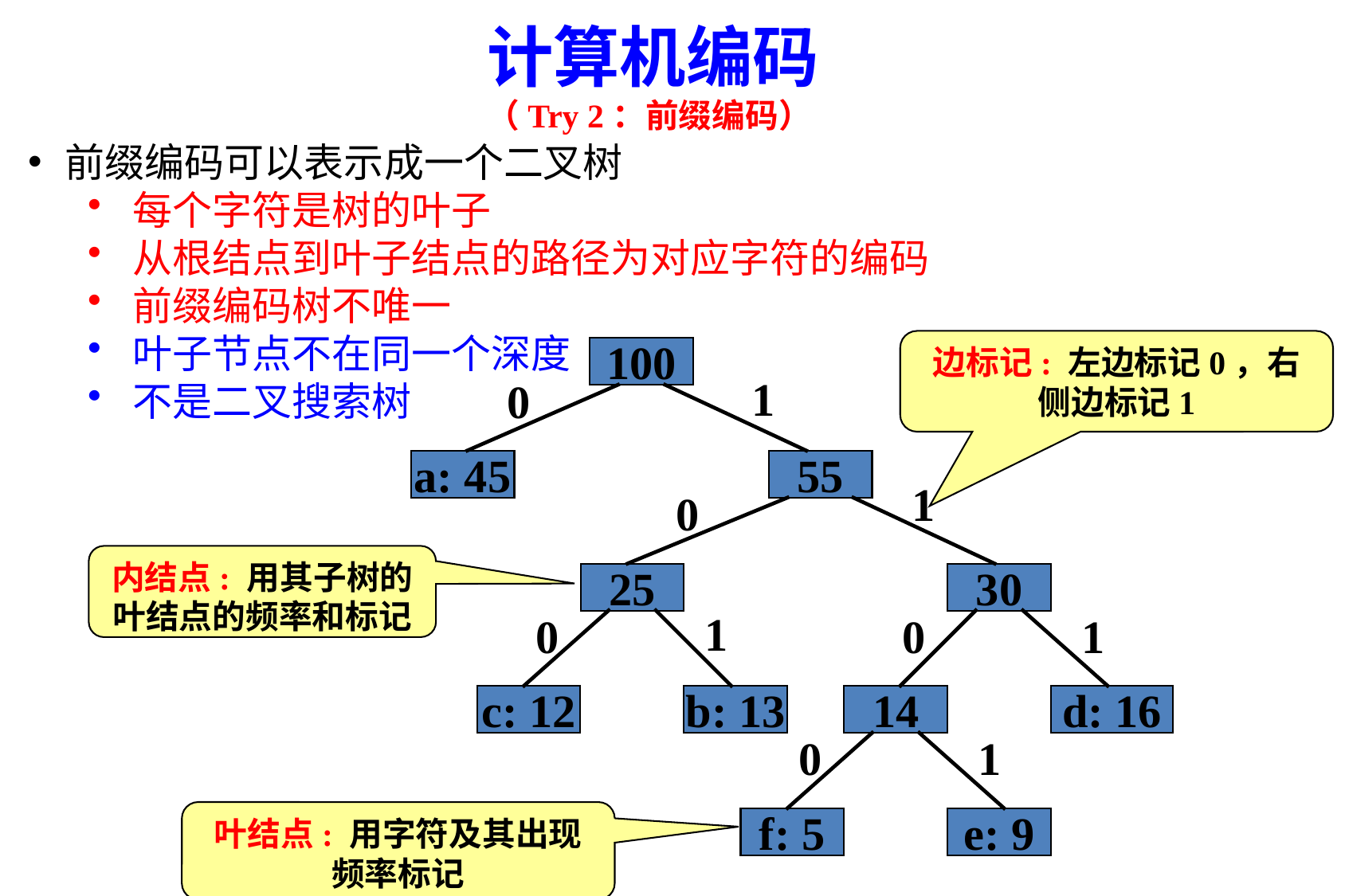

计算机编码
（Try 2：前缀编码）
前缀编码可以表示成一个二叉树
每个字符是树的叶子
从根结点到叶子结点的路径为对应字符的编码
前缀编码树不唯一
叶子节点不在同一个深度
不是二叉搜索树
边标记: 左边标记0，右侧边标记1
100

a: 45
55

25
30

c: 12
b: 13
14
d: 16

f: 5
e: 9
1
0
1
0
1
0
0
1
0
1
内结点: 用其子树的叶结点的频率和标记
叶结点: 用字符及其出现频率标记